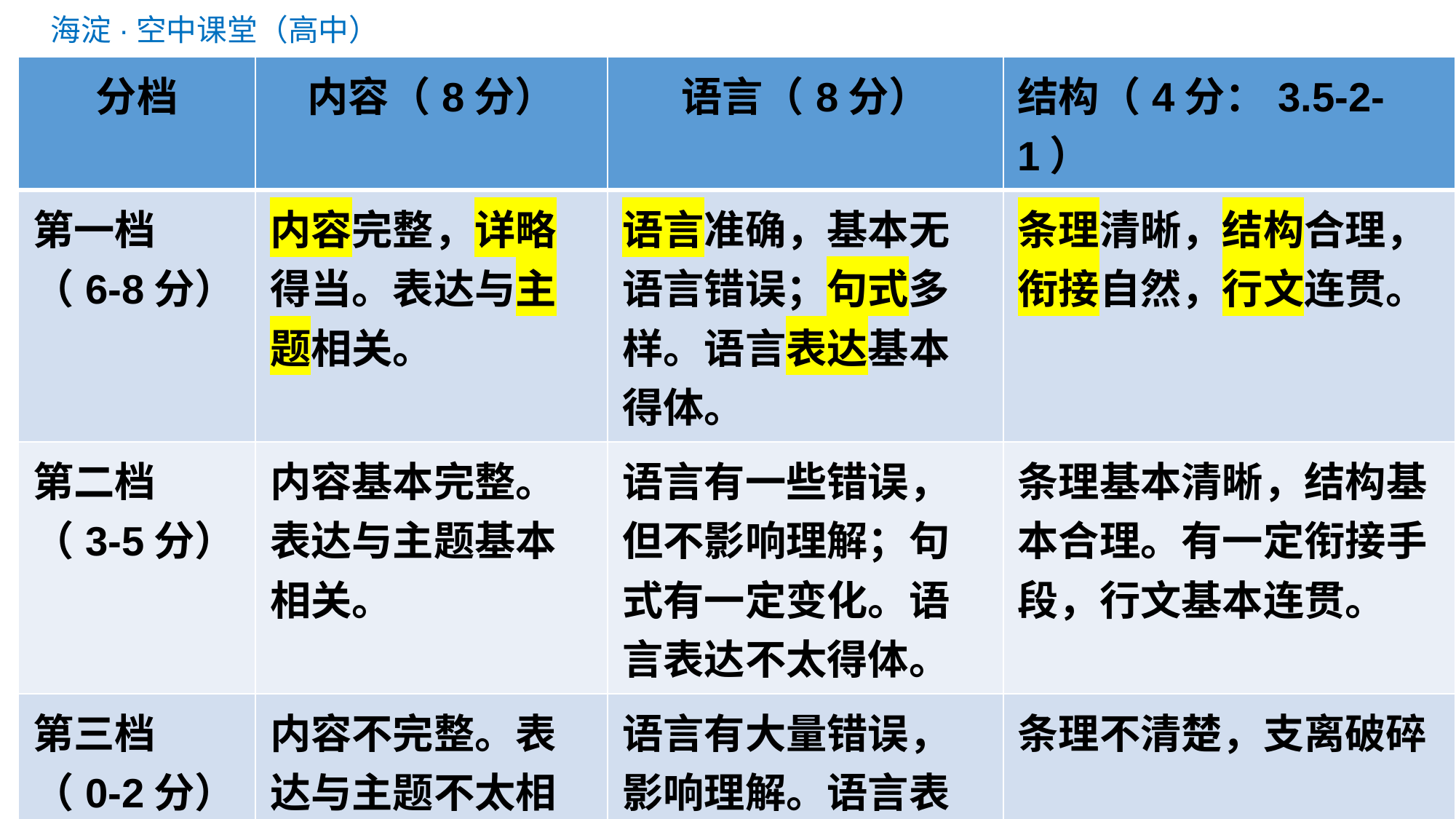

| 分档 | 内容（8分） | 语言（8分） | 结构（4分：3.5-2-1） |
| --- | --- | --- | --- |
| 第一档 （6-8分） | 内容完整，详略得当。表达与主题相关。 | 语言准确，基本无语言错误；句式多样。语言表达基本得体。 | 条理清晰，结构合理， 衔接自然，行文连贯。 |
| 第二档 （3-5分） | 内容基本完整。表达与主题基本相关。 | 语言有一些错误，但不影响理解；句式有一定变化。语言表达不太得体。 | 条理基本清晰，结构基本合理。有一定衔接手段，行文基本连贯。 |
| 第三档 （0-2分） | 内容不完整。表达与主题不太相关或完全无关。 | 语言有大量错误，影响理解。语言表达不得体。 | 条理不清楚，支离破碎 |